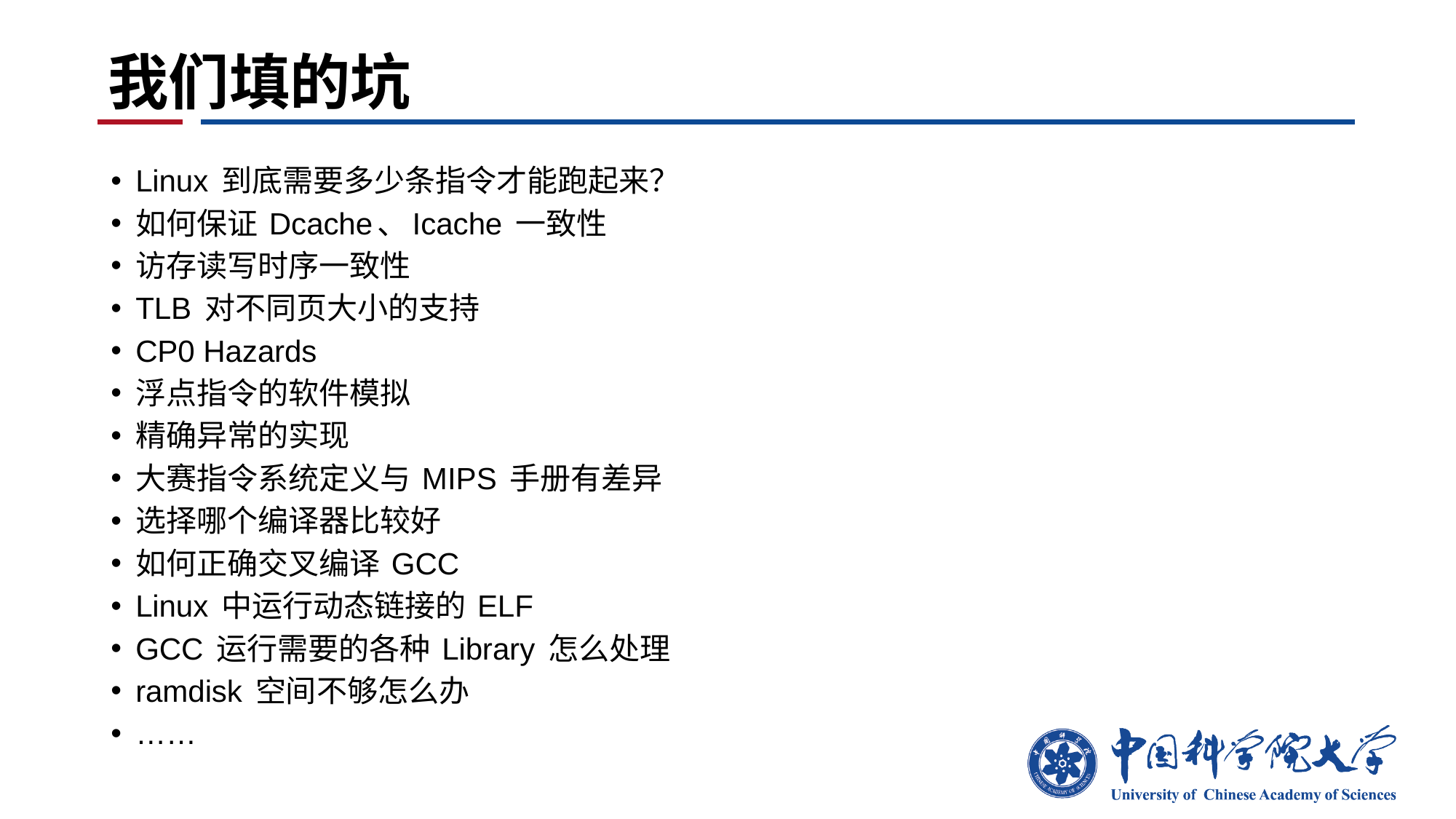

# 我们填的坑
Linux 到底需要多少条指令才能跑起来？
如何保证 Dcache、Icache 一致性
访存读写时序一致性
TLB 对不同页大小的支持
CP0 Hazards
浮点指令的软件模拟
精确异常的实现
大赛指令系统定义与 MIPS 手册有差异
选择哪个编译器比较好
如何正确交叉编译 GCC
Linux 中运行动态链接的 ELF
GCC 运行需要的各种 Library 怎么处理
ramdisk 空间不够怎么办
……